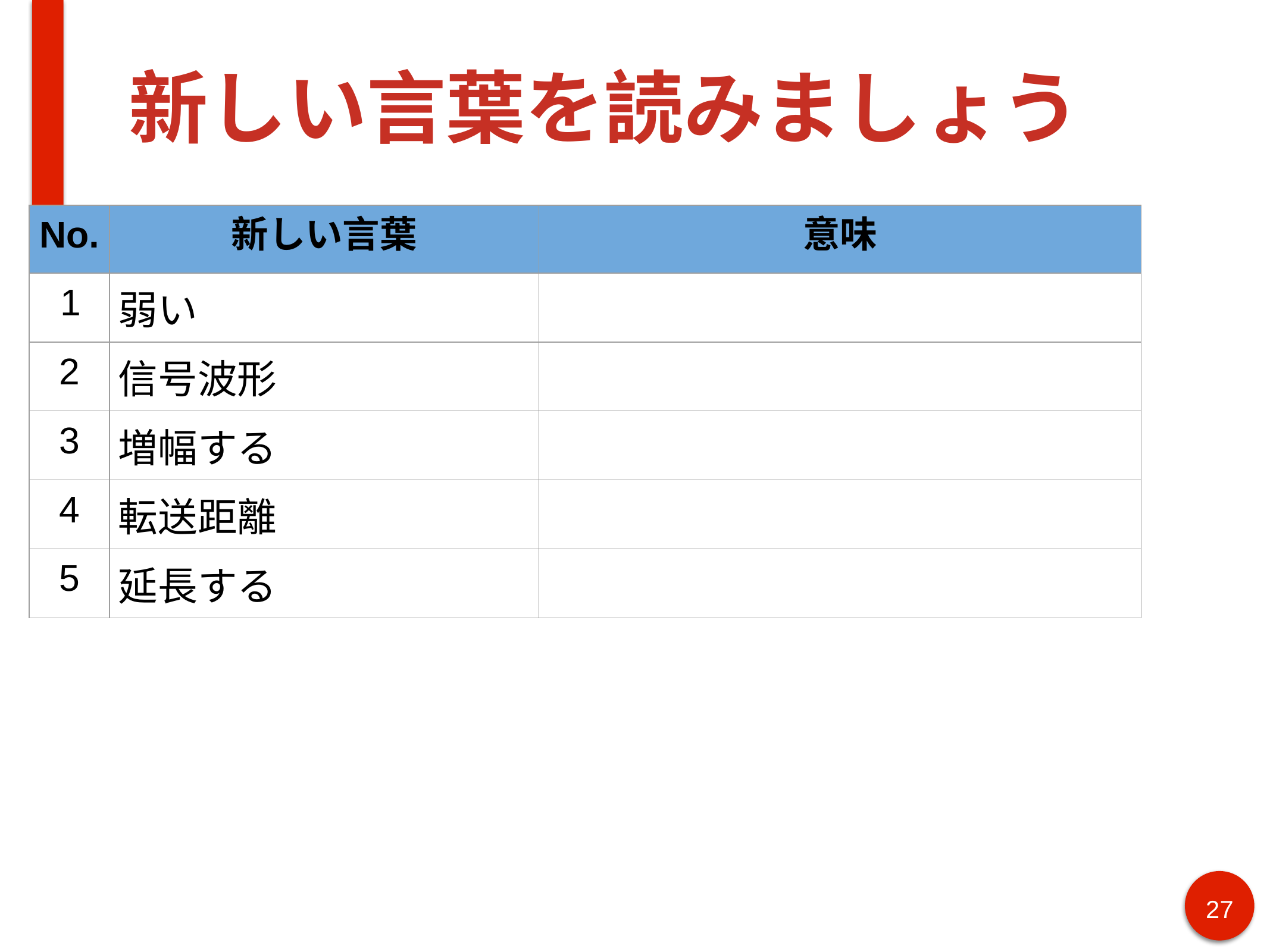

# 新しい言葉を読みましょう
| No. | 新しい言葉 | 意味 |
| --- | --- | --- |
| 1 | 弱い |  |
| 2 | 信号波形 |  |
| 3 | 増幅する |  |
| 4 | 転送距離 |  |
| 5 | 延長する |  |
27